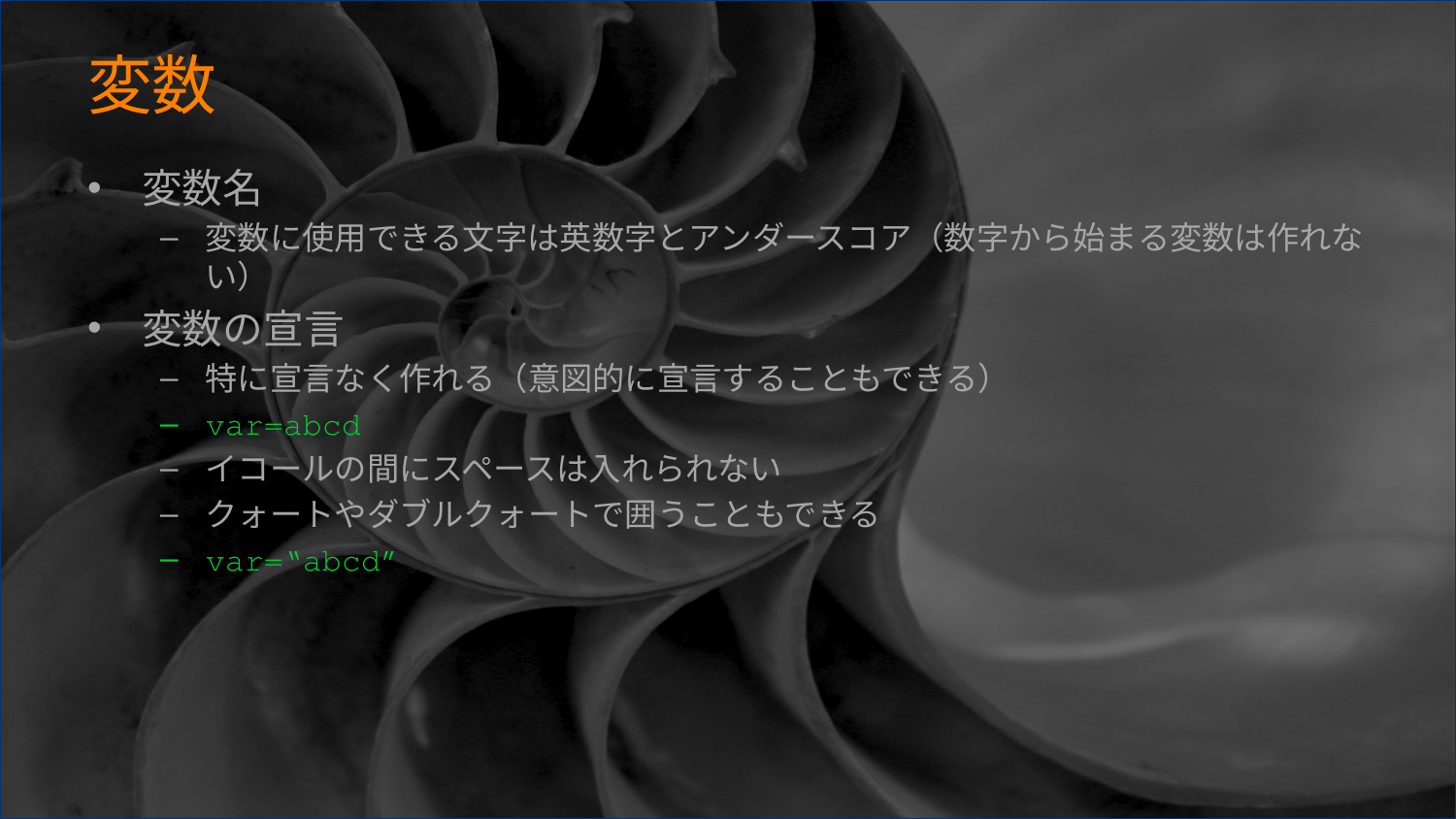

# 変数
変数名
変数に使用できる文字は英数字とアンダースコア（数字から始まる変数は作れない）
変数の宣言
特に宣言なく作れる（意図的に宣言することもできる）
var=abcd
イコールの間にスペースは入れられない
クォートやダブルクォートで囲うこともできる
var=“abcd”